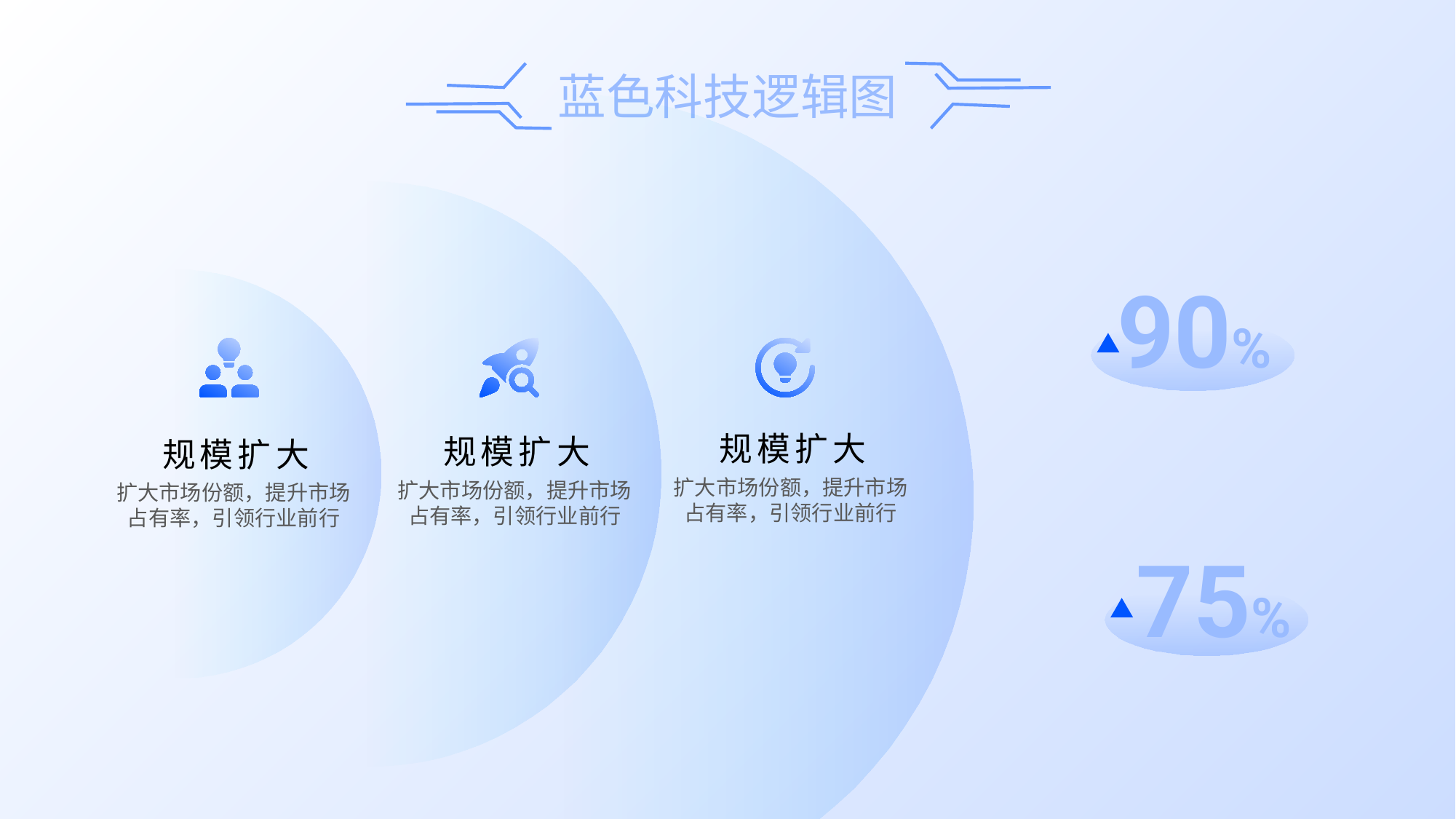

90%

规模扩大
规模扩大
规模扩大
扩大市场份额，提升市场占有率，引领行业前行
扩大市场份额，提升市场占有率，引领行业前行
扩大市场份额，提升市场占有率，引领行业前行
75%